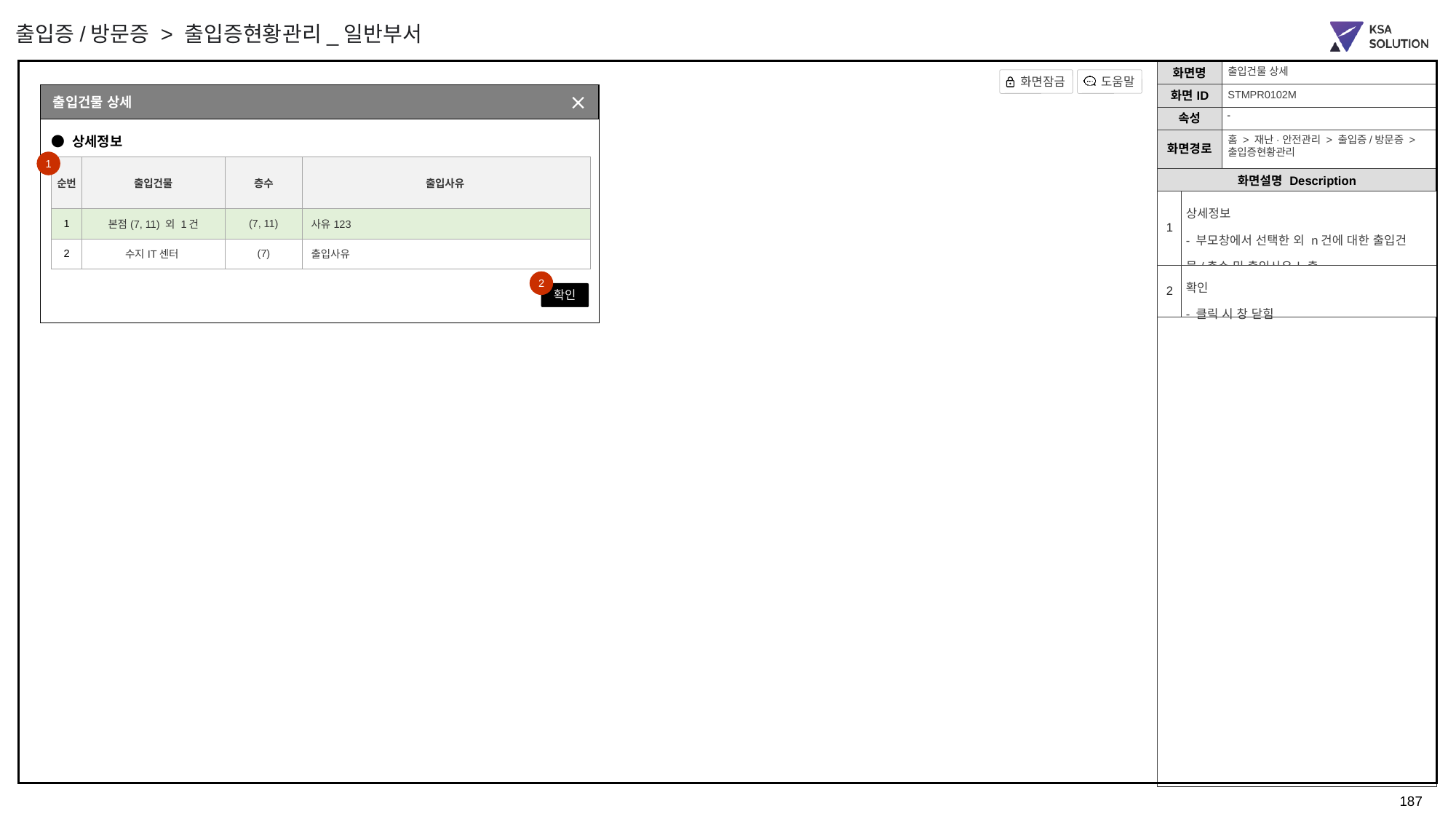

출입증/방문증 > 출입증현황관리_일반부서
출입건물 상세
STMPR0102M

출입건물 상세

부점조회 팝업(팀 포함)
-
홈 > 재난·안전관리 > 출입증/방문증 >
출입증현황관리
● 상세정보
1
| 순번 | 출입건물 | 층수 | 출입사유 |
| --- | --- | --- | --- |
| 1 | 본점(7, 11) 외 1건 | (7, 11) | 사유123 |
| 2 | 수지IT센터 | (7) | 출입사유 |
| 1 | 상세정보 - 부모창에서 선택한 외 n건에 대한 출입건물/층수 및 출입사유 노출 |
| --- | --- |
| 2 | 확인 - 클릭 시 창 닫힘 |
2
확인
<2025-08-11>
1. 팝업 추가